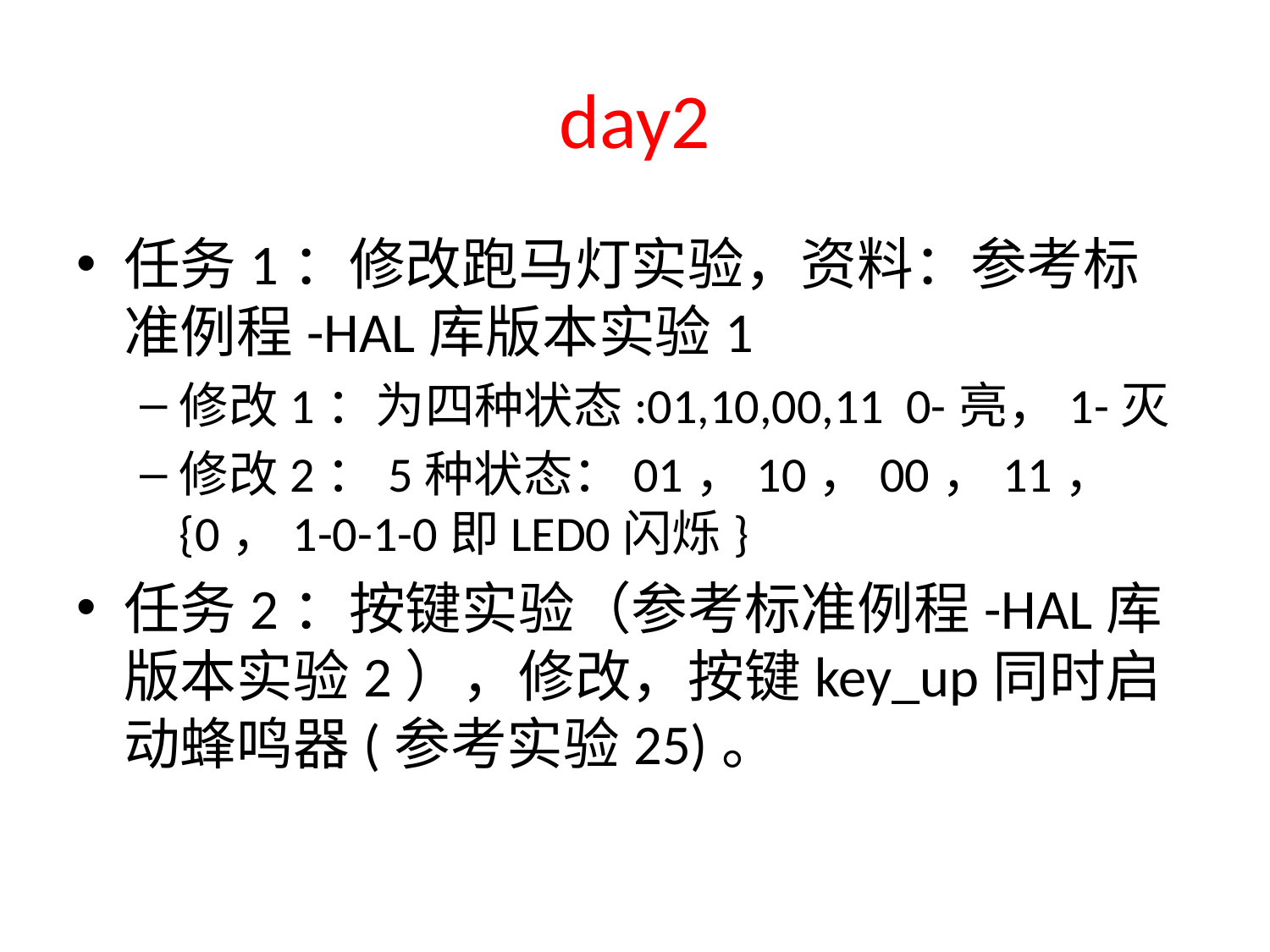

# day2
任务1：修改跑马灯实验，资料：参考标准例程-HAL库版本实验1
修改1：为四种状态:01,10,00,11  0-亮，1-灭
修改2：5种状态：01，10，00，11，{0，1-0-1-0即LED0闪烁}
任务2：按键实验（参考标准例程-HAL库版本实验2），修改，按键key_up同时启动蜂鸣器(参考实验25)。